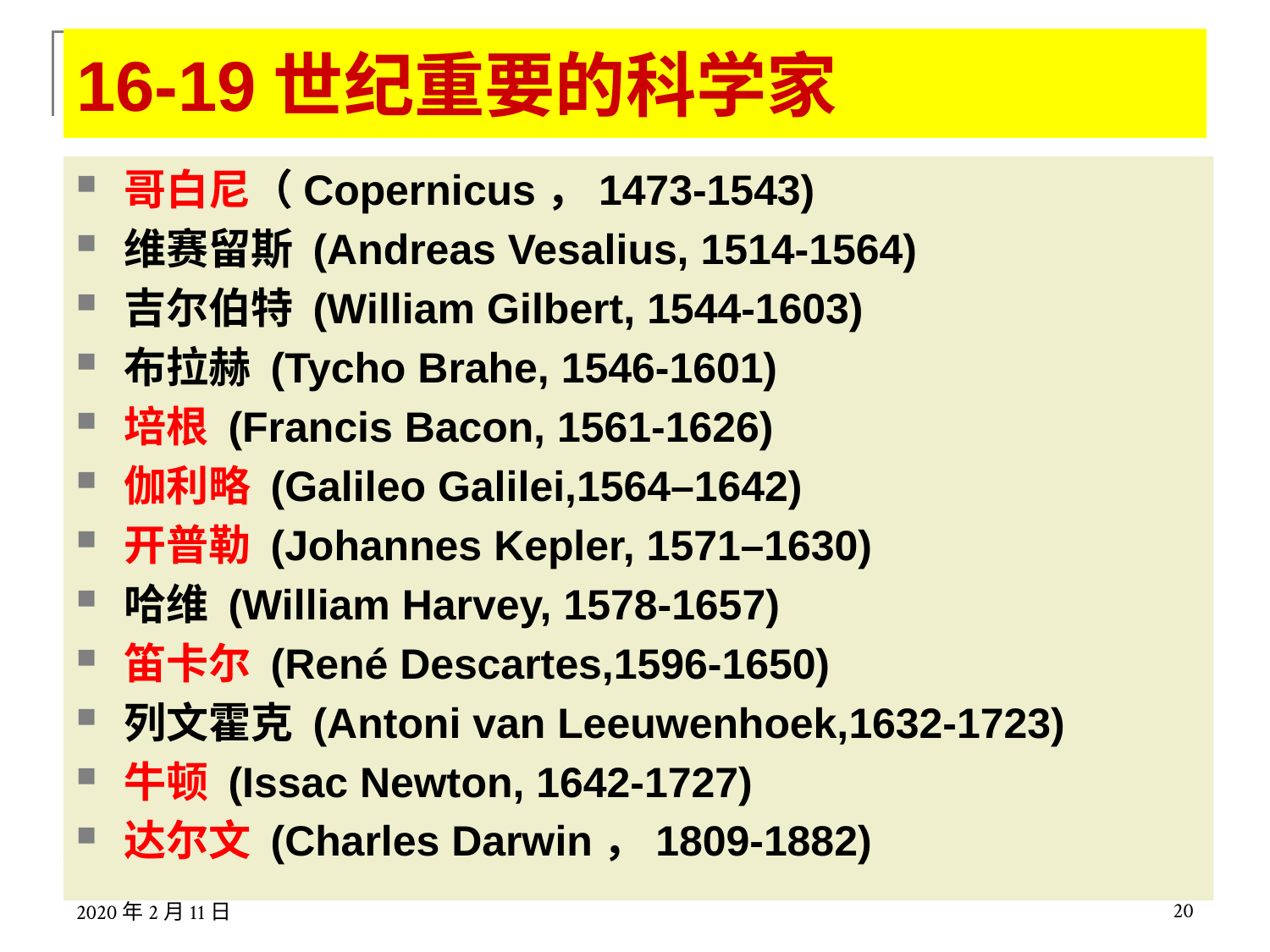

# 16-19世纪重要的科学家
哥白尼（Copernicus，1473-1543)
维赛留斯 (Andreas Vesalius, 1514-1564)
吉尔伯特 (William Gilbert, 1544-1603)
布拉赫 (Tycho Brahe, 1546-1601)
培根 (Francis Bacon, 1561-1626)
伽利略 (Galileo Galilei,1564–1642)
开普勒 (Johannes Kepler, 1571–1630)
哈维 (William Harvey, 1578-1657)
笛卡尔 (René Descartes,1596-1650)
列文霍克 (Antoni van Leeuwenhoek,1632-1723)
牛顿 (Issac Newton, 1642-1727)
达尔文 (Charles Darwin，1809-1882)
2020年2月11日
20